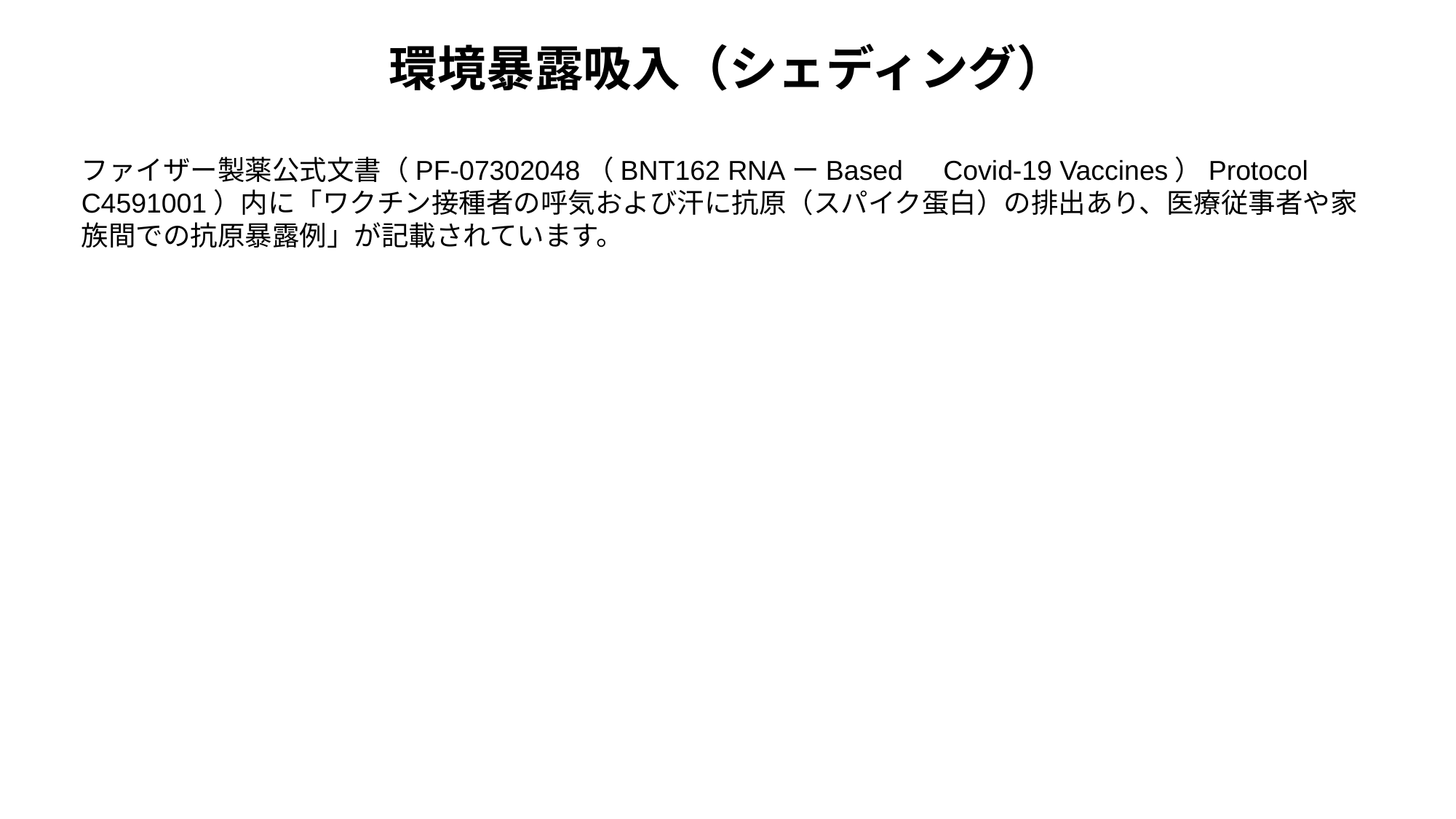

環境暴露吸入（シェディング）
ファイザー製薬公式文書（PF-07302048（BNT162 RNAーBased　Covid-19 Vaccines）Protocol　C4591001）内に「ワクチン接種者の呼気および汗に抗原（スパイク蛋白）の排出あり、医療従事者や家族間での抗原暴露例」が記載されています。